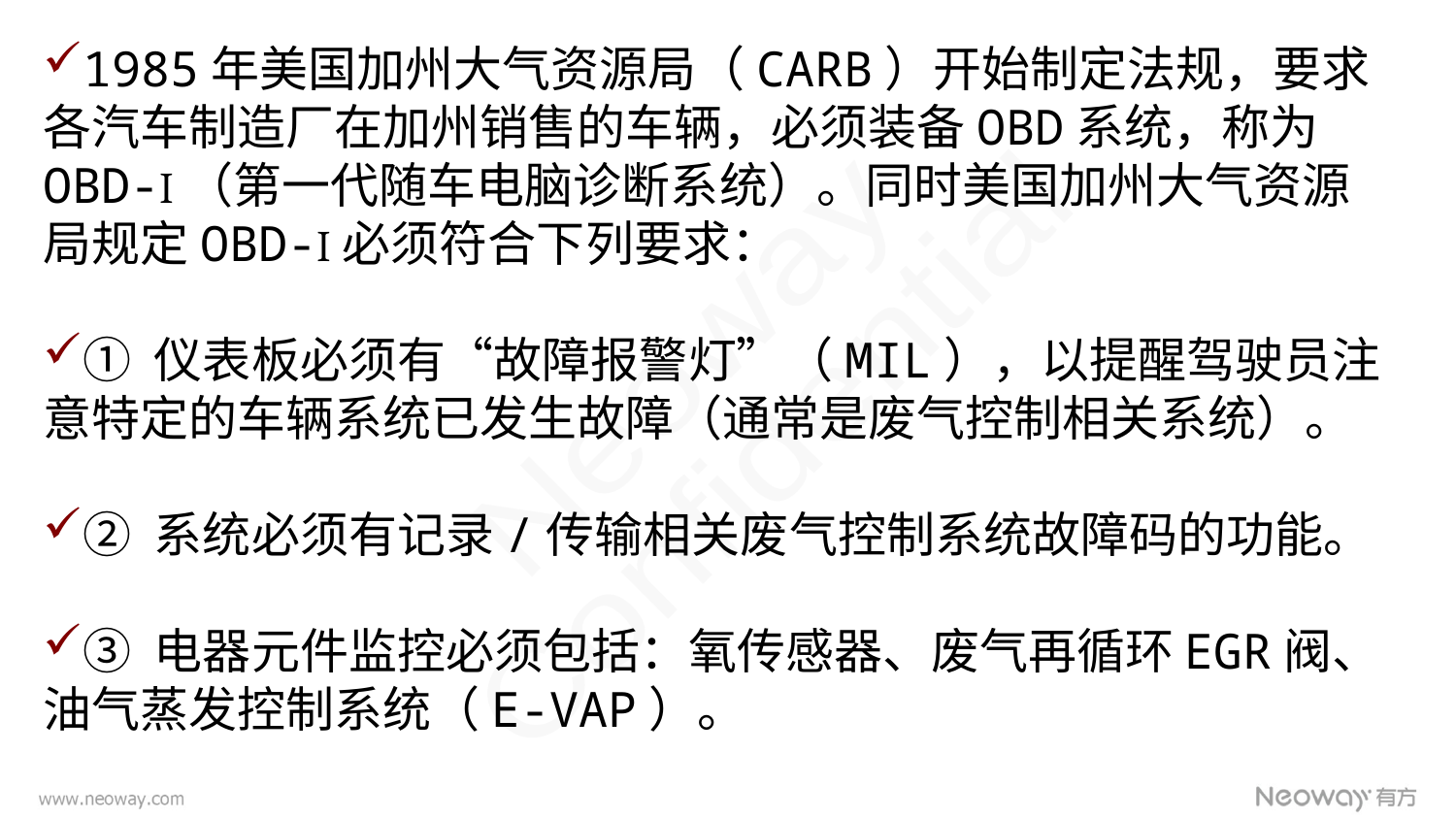

1985年美国加州大气资源局（CARB）开始制定法规，要求各汽车制造厂在加州销售的车辆，必须装备OBD系统，称为OBD-Ⅰ（第一代随车电脑诊断系统）。同时美国加州大气资源局规定OBD-Ⅰ必须符合下列要求：

① 仪表板必须有“故障报警灯”（MIL），以提醒驾驶员注意特定的车辆系统已发生故障（通常是废气控制相关系统）。

② 系统必须有记录/传输相关废气控制系统故障码的功能。

③ 电器元件监控必须包括：氧传感器、废气再循环EGR阀、油气蒸发控制系统（E-VAP）。